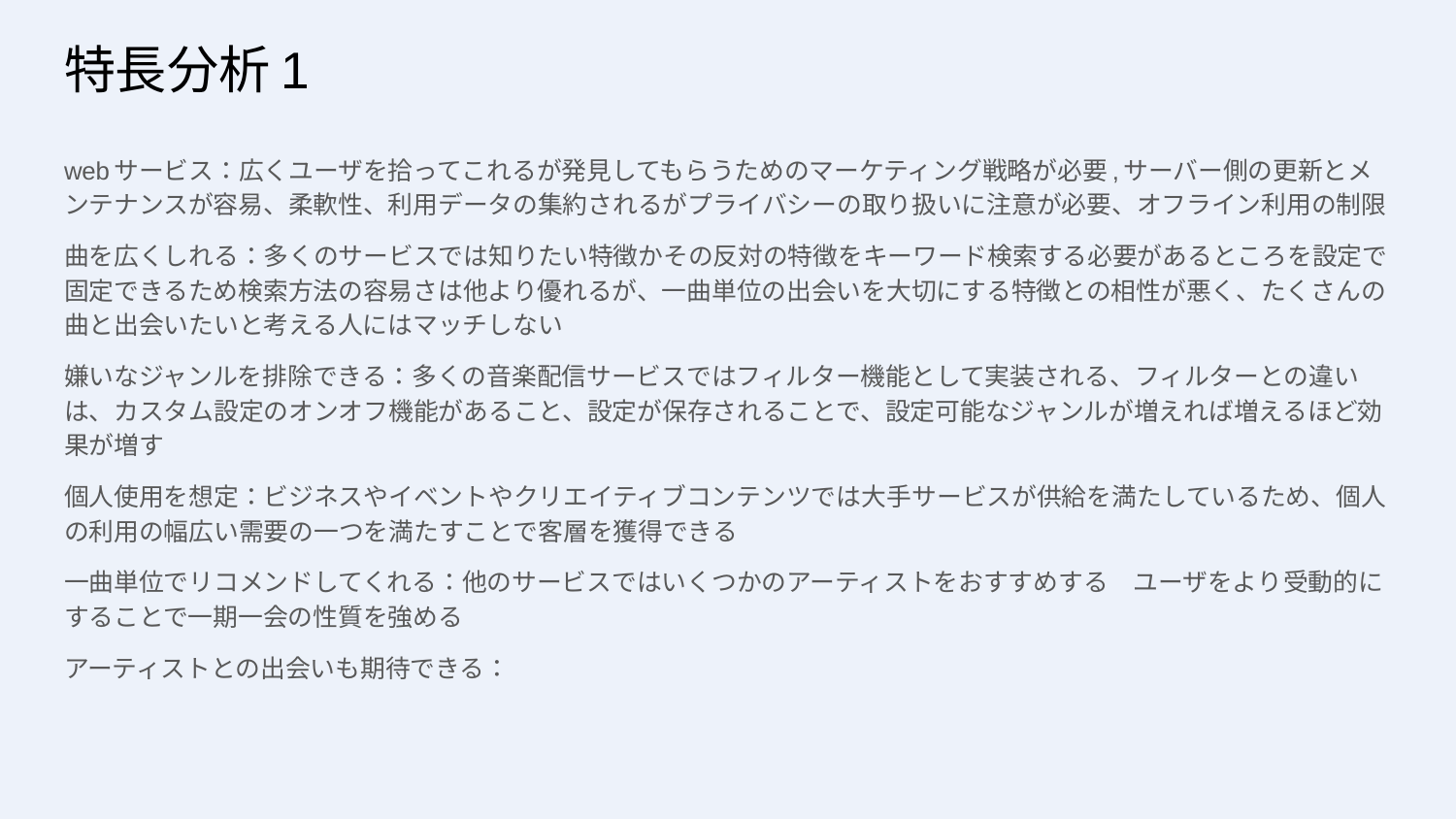

# 特長分析1
webサービス：広くユーザを拾ってこれるが発見してもらうためのマーケティング戦略が必要,サーバー側の更新とメンテナンスが容易、柔軟性、利用データの集約されるがプライバシーの取り扱いに注意が必要、オフライン利用の制限
曲を広くしれる：多くのサービスでは知りたい特徴かその反対の特徴をキーワード検索する必要があるところを設定で固定できるため検索方法の容易さは他より優れるが、一曲単位の出会いを大切にする特徴との相性が悪く、たくさんの曲と出会いたいと考える人にはマッチしない
嫌いなジャンルを排除できる：多くの音楽配信サービスではフィルター機能として実装される、フィルターとの違いは、カスタム設定のオンオフ機能があること、設定が保存されることで、設定可能なジャンルが増えれば増えるほど効果が増す
個人使用を想定：ビジネスやイベントやクリエイティブコンテンツでは大手サービスが供給を満たしているため、個人の利用の幅広い需要の一つを満たすことで客層を獲得できる
一曲単位でリコメンドしてくれる：他のサービスではいくつかのアーティストをおすすめする　ユーザをより受動的にすることで一期一会の性質を強める
アーティストとの出会いも期待できる：